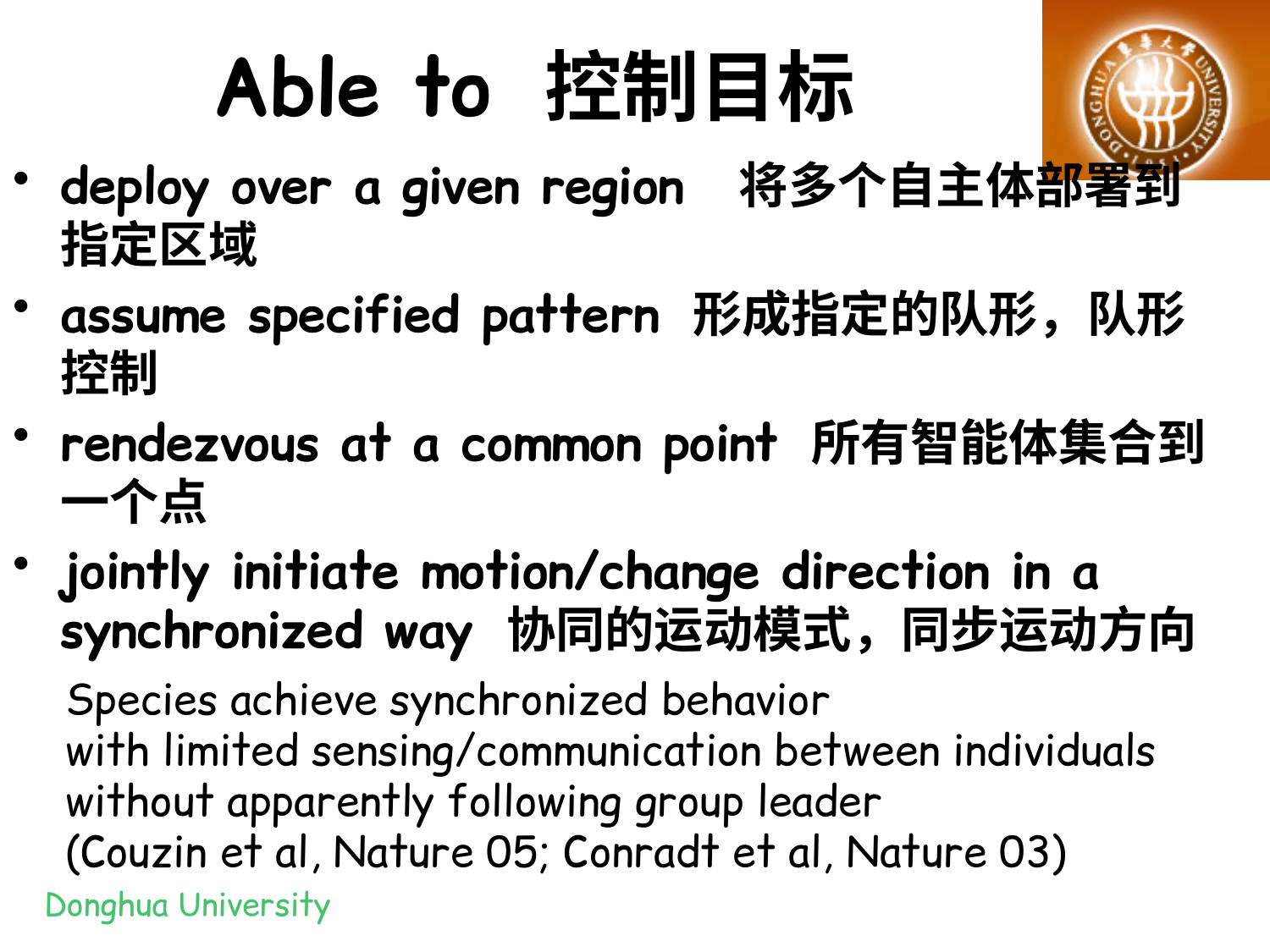

# Able to 控制目标
deploy over a given region  将多个自主体部署到指定区域
assume specified pattern 形成指定的队形，队形控制
rendezvous at a common point 所有智能体集合到一个点
jointly initiate motion/change direction in a synchronized way 协同的运动模式，同步运动方向

Species achieve synchronized behavior
with limited sensing/communication between individuals
without apparently following group leader
(Couzin et al, Nature 05; Conradt et al, Nature 03)